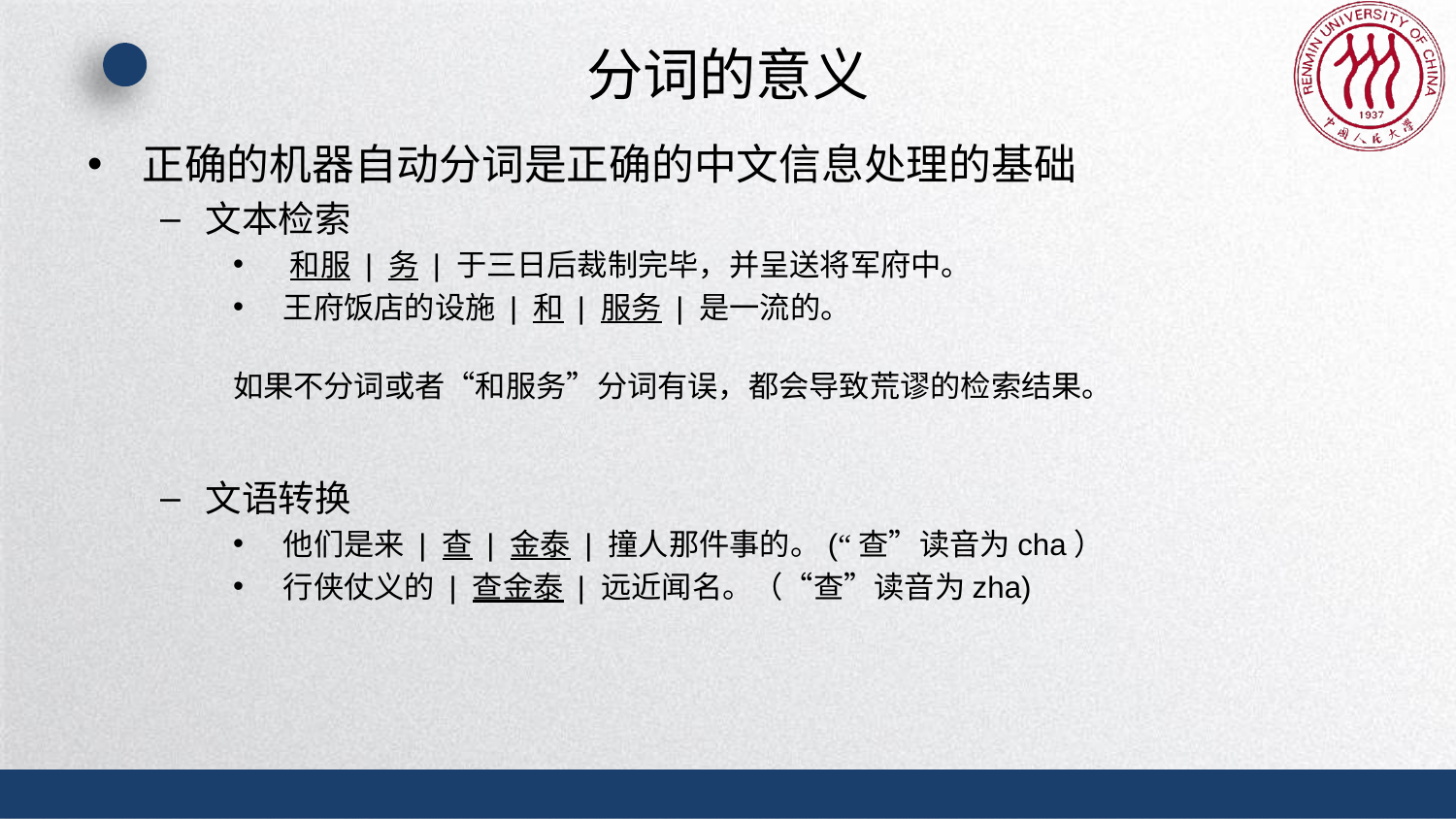

# 分词的意义
正确的机器自动分词是正确的中文信息处理的基础
文本检索
  和服 | 务 | 于三日后裁制完毕，并呈送将军府中。
 王府饭店的设施 | 和 | 服务 | 是一流的。
如果不分词或者“和服务”分词有误，都会导致荒谬的检索结果。

文语转换
 他们是来 | 查 | 金泰 | 撞人那件事的。(“查”读音为cha）
 行侠仗义的 | 查金泰 | 远近闻名。（“查”读音为zha)